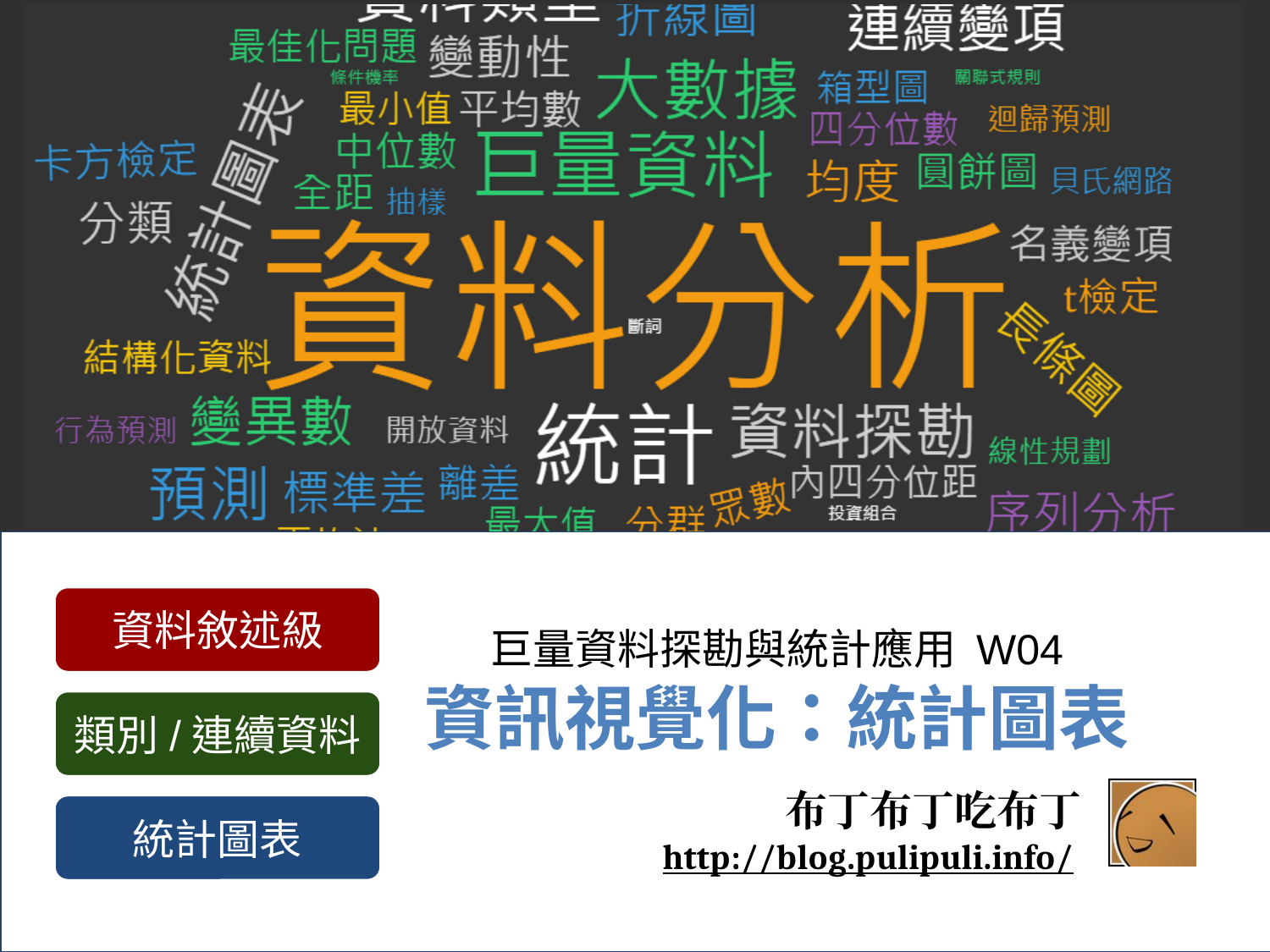

資料敘述級
類別/連續資料
# 巨量資料探勘與統計應用 W04
資訊視覺化：統計圖表
布丁布丁吃布丁
http://blog.pulipuli.info/
統計圖表